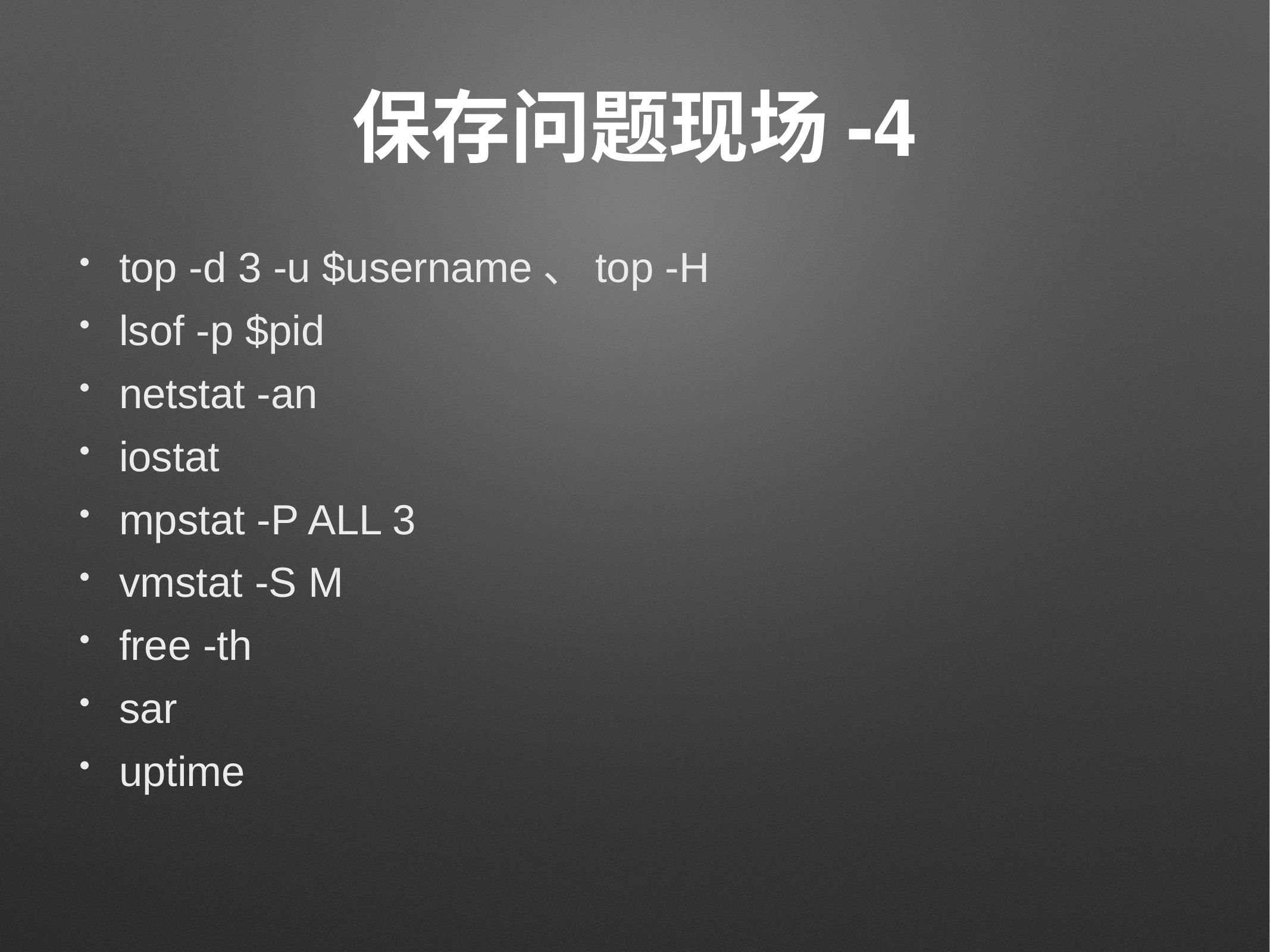

# 保存问题现场-4
top -d 3 -u $username、top -H
lsof -p $pid
netstat -an
iostat
mpstat -P ALL 3
vmstat -S M
free -th
sar
uptime